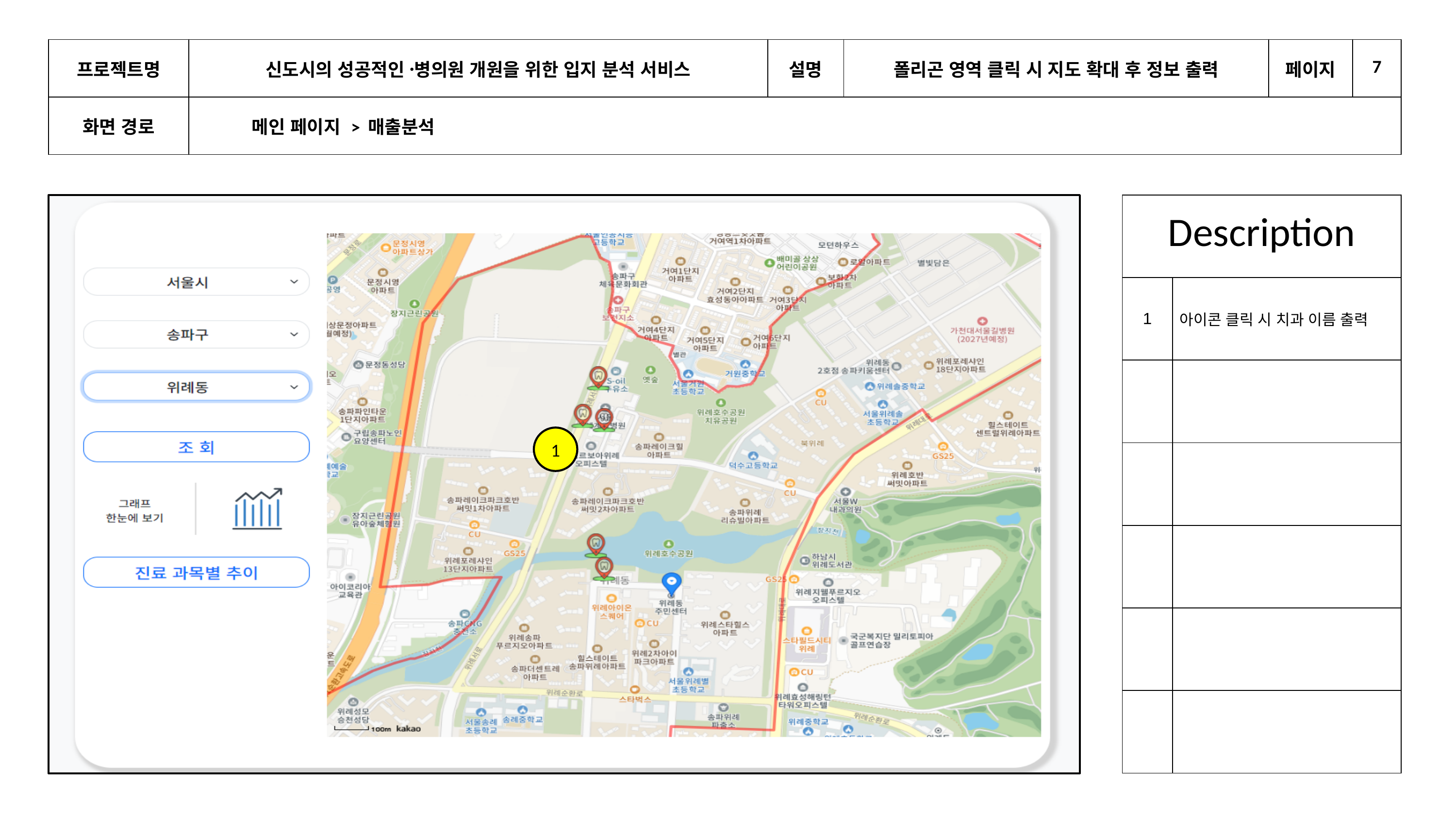

| 프로젝트명 | 신도시의 성공적인 병〮의원 개원을 위한 입지 분석 서비스 | 설명 | 폴리곤 영역 클릭 시 지도 확대 후 정보 출력 | 페이지 | 7 |
| --- | --- | --- | --- | --- | --- |
| 화면 경로 | 메인 페이지 > 매출분석 |  |  |  |  |
| Description |  |
| --- | --- |
| 1 | 아이콘 클릭 시 치과 이름 출력 |
|  |  |
|  |  |
|  |  |
|  |  |
|  |  |

1